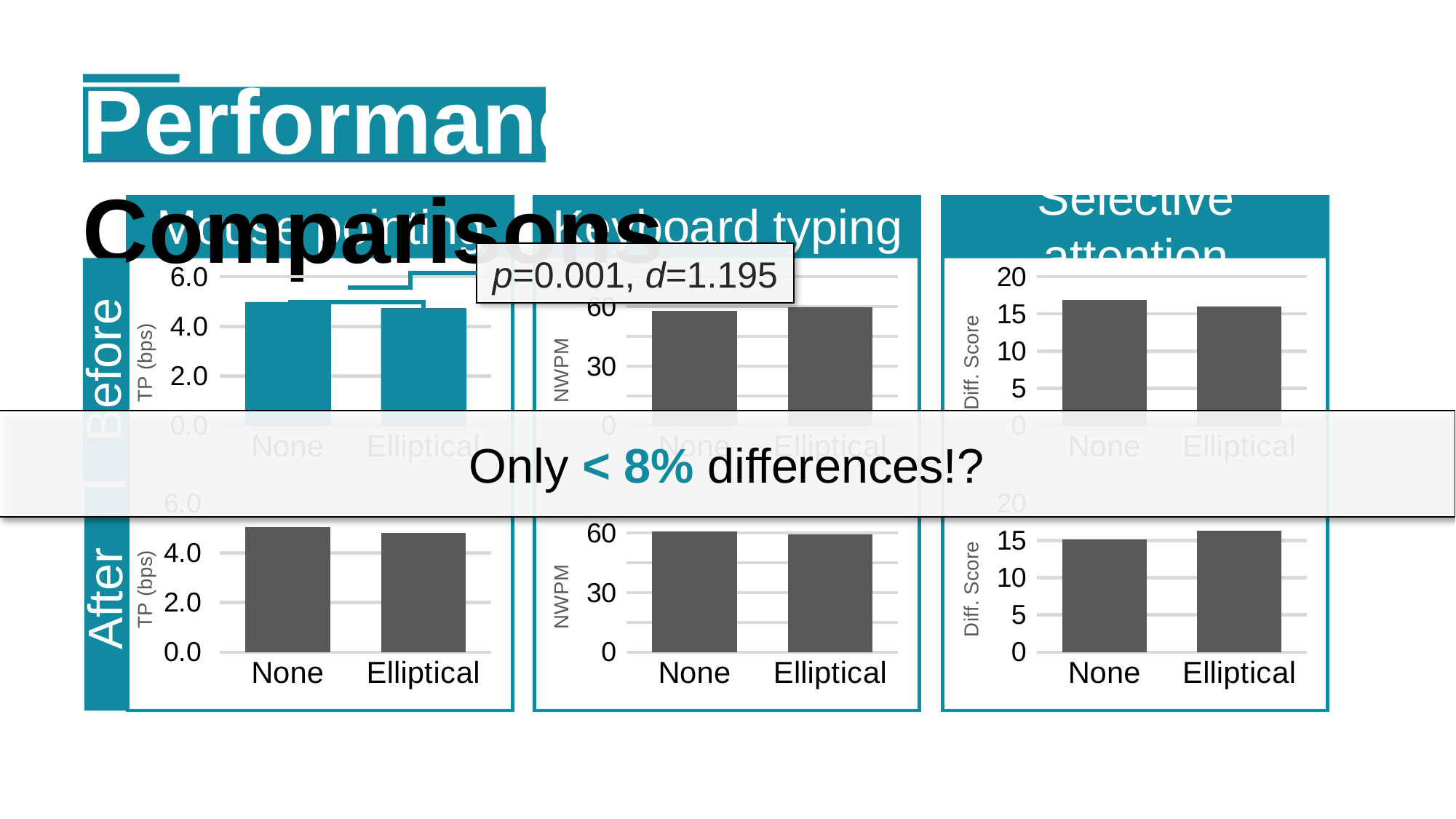

Performance Comparisons

Mouse pointing
Keyboard typing
Selective attention

p=0.001, d=1.195

### Chart

| Category | 계열 1 |
|---|---|
| None | 4.971 |
| Elliptical | 4.733 |

### Chart

| Category | 계열 1 |
|---|---|
| None | 57.912 |
| Elliptical | 59.515 |

### Chart

| Category | 계열 1 |
|---|---|
| None | 16.941 |
| Elliptical | 16.04 |

Before
Only < 8% differences!?

### Chart

| Category | 계열 1 |
|---|---|
| None | 5.039 |
| Elliptical | 4.815 |

### Chart

| Category | 계열 1 |
|---|---|
| None | 60.762 |
| Elliptical | 59.385 |

### Chart

| Category | 계열 1 |
|---|---|
| None | 15.154 |
| Elliptical | 16.303 |
After